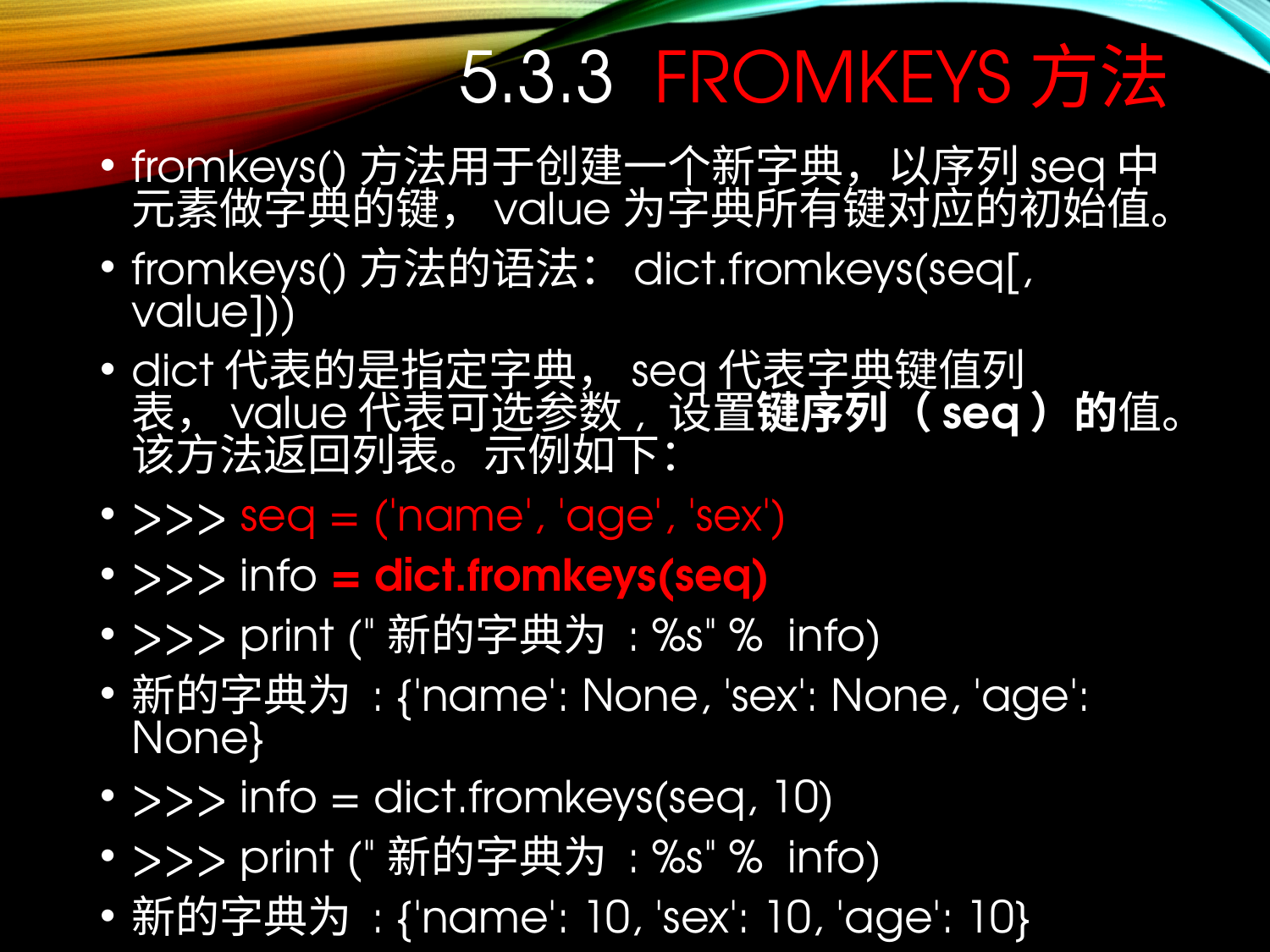

# 5.3.3  fromkeys方法
fromkeys()方法用于创建一个新字典，以序列seq中元素做字典的键，value为字典所有键对应的初始值。
fromkeys()方法的语法：dict.fromkeys(seq[, value]))
dict代表的是指定字典，seq代表字典键值列表，value代表可选参数, 设置键序列（seq）的值。该方法返回列表。示例如下：
>>> seq = ('name', 'age', 'sex')
>>> info = dict.fromkeys(seq)
>>> print ("新的字典为 : %s" %  info)
新的字典为 : {'name': None, 'sex': None, 'age': None}
>>> info = dict.fromkeys(seq, 10)
>>> print ("新的字典为 : %s" %  info)
新的字典为 : {'name': 10, 'sex': 10, 'age': 10}